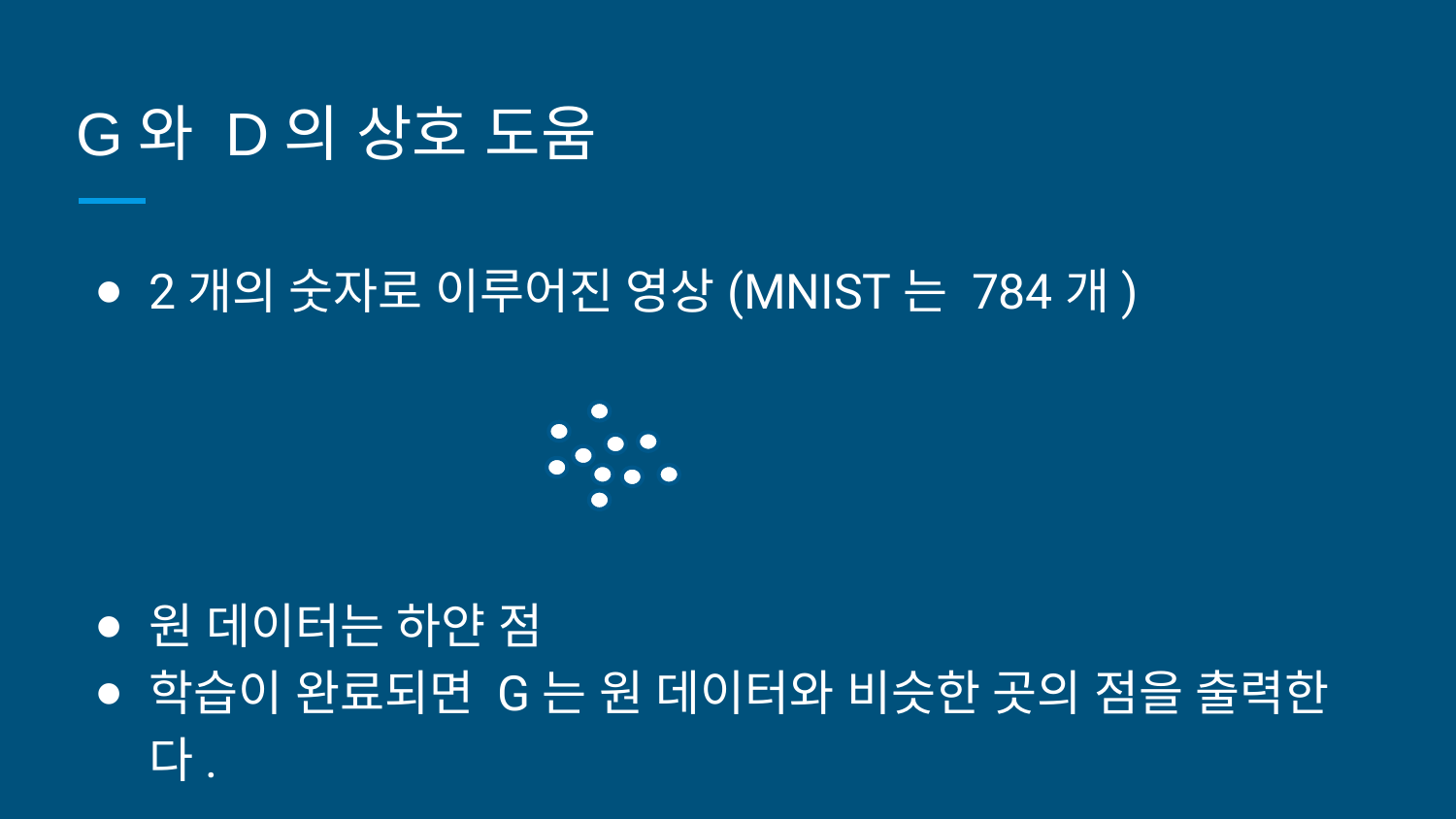

# G와 D의 상호 도움
2개의 숫자로 이루어진 영상(MNIST는 784개)

원 데이터는 하얀 점
학습이 완료되면 G는 원 데이터와 비슷한 곳의 점을 출력한다.